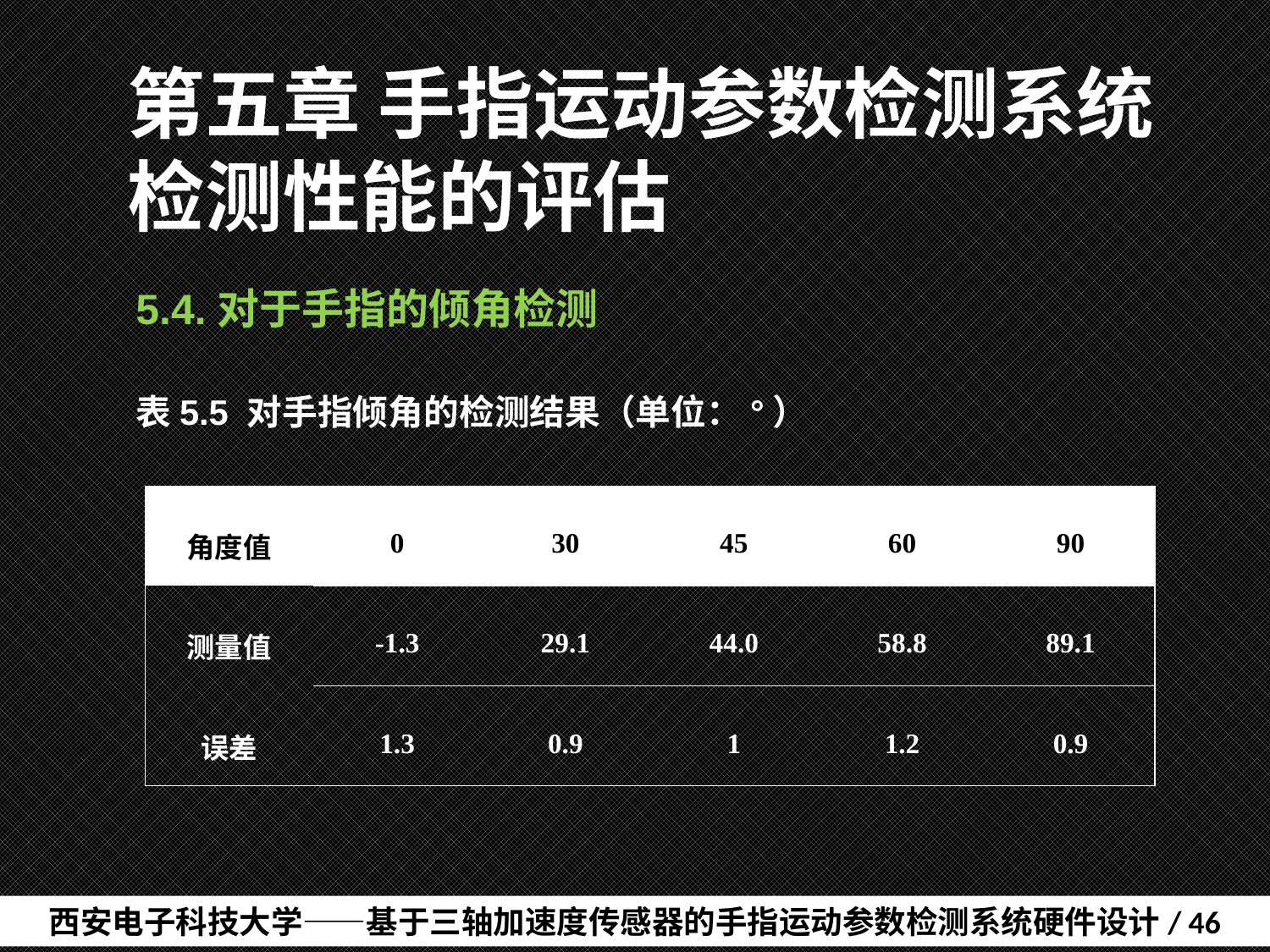

# 第五章 手指运动参数检测系统检测性能的评估
5.4.对于手指的倾角检测

表5.5 对手指倾角的检测结果（单位：°）

| 角度值 | 0 | 30 | 45 | 60 | 90 |
| --- | --- | --- | --- | --- | --- |
| 测量值 | -1.3 | 29.1 | 44.0 | 58.8 | 89.1 |
| 误差 | 1.3 | 0.9 | 1 | 1.2 | 0.9 |
西安电子科技大学——基于三轴加速度传感器的手指运动参数检测系统硬件设计/ 46